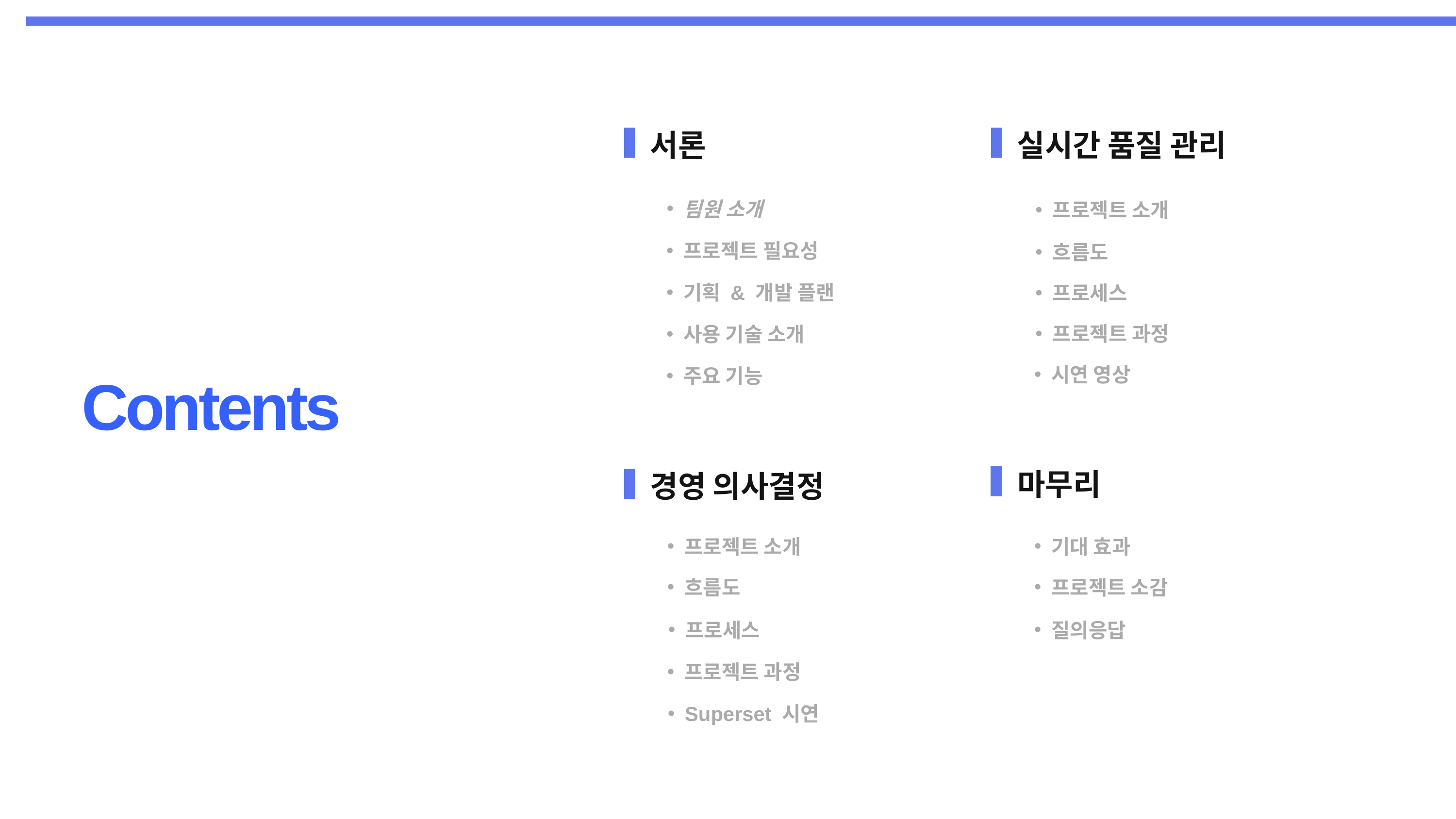

서론

실시간 품질 관리

팀원 소개

프로젝트 소개

프로젝트 필요성

흐름도

기획 & 개발 플랜

프로세스

프로젝트 과정

사용 기술 소개

시연 영상

주요 기능

Contents

마무리

경영 의사결정

프로젝트 소개

기대 효과

흐름도

프로젝트 소감

질의응답

프로세스

프로젝트 과정

Superset 시연